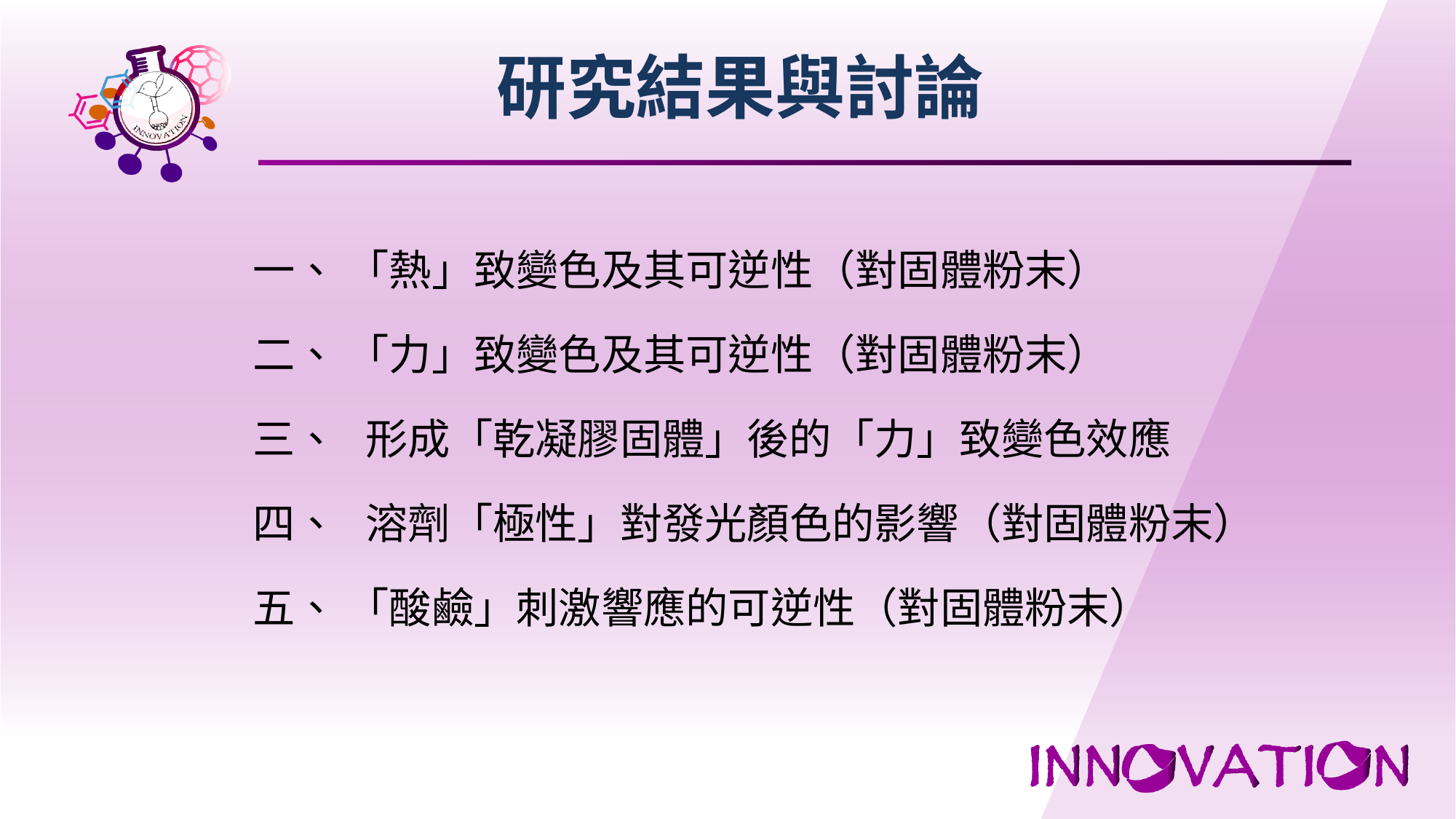

研究結果與討論
一、 「熱」致變色及其可逆性（對固體粉末）
二、 「力」致變色及其可逆性（對固體粉末）
三、   形成「乾凝膠固體」後的「力」致變色效應
四、   溶劑「極性」對發光顏色的影響（對固體粉末）
五、 「酸鹼」刺激響應的可逆性（對固體粉末）